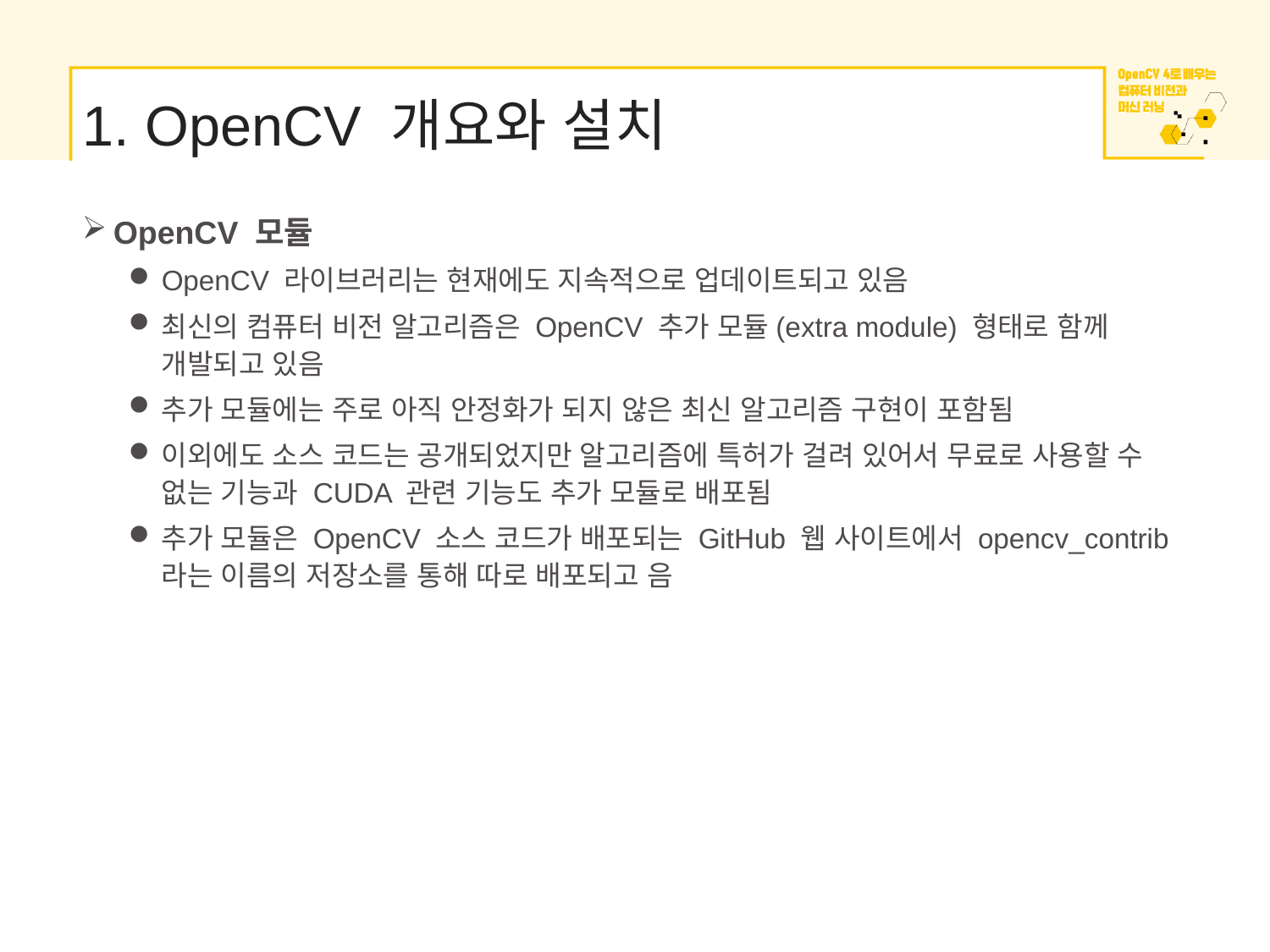

# 1. OpenCV 개요와 설치
OpenCV 모듈
OpenCV 라이브러리는 현재에도 지속적으로 업데이트되고 있음
최신의 컴퓨터 비전 알고리즘은 OpenCV 추가 모듈(extra module) 형태로 함께 개발되고 있음
추가 모듈에는 주로 아직 안정화가 되지 않은 최신 알고리즘 구현이 포함됨
이외에도 소스 코드는 공개되었지만 알고리즘에 특허가 걸려 있어서 무료로 사용할 수 없는 기능과 CUDA 관련 기능도 추가 모듈로 배포됨
추가 모듈은 OpenCV 소스 코드가 배포되는 GitHub 웹 사이트에서 opencv_contrib라는 이름의 저장소를 통해 따로 배포되고 음